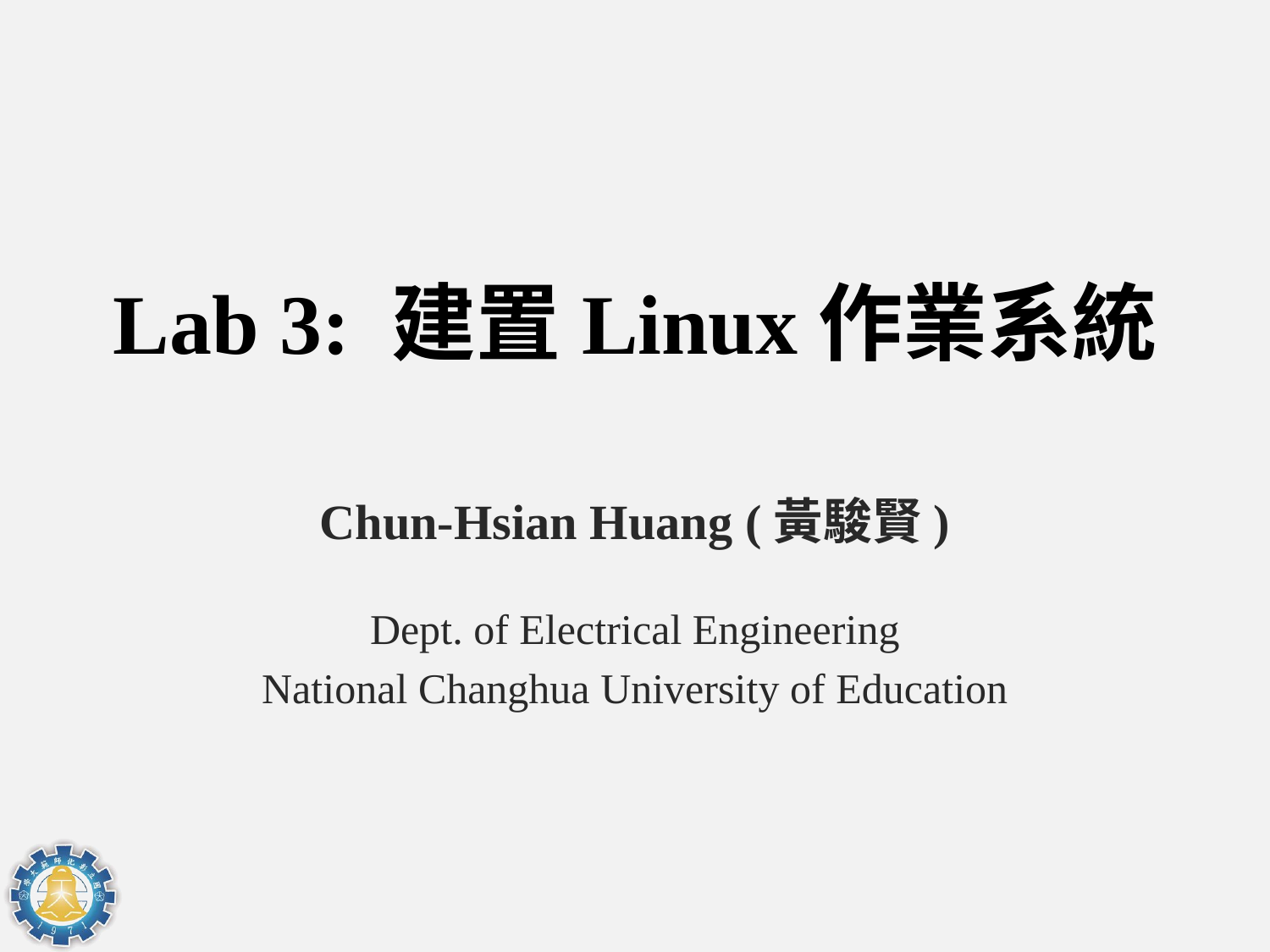

# Lab 3: 建置Linux作業系統
Chun-Hsian Huang (黃駿賢)

Dept. of Electrical Engineering
National Changhua University of Education